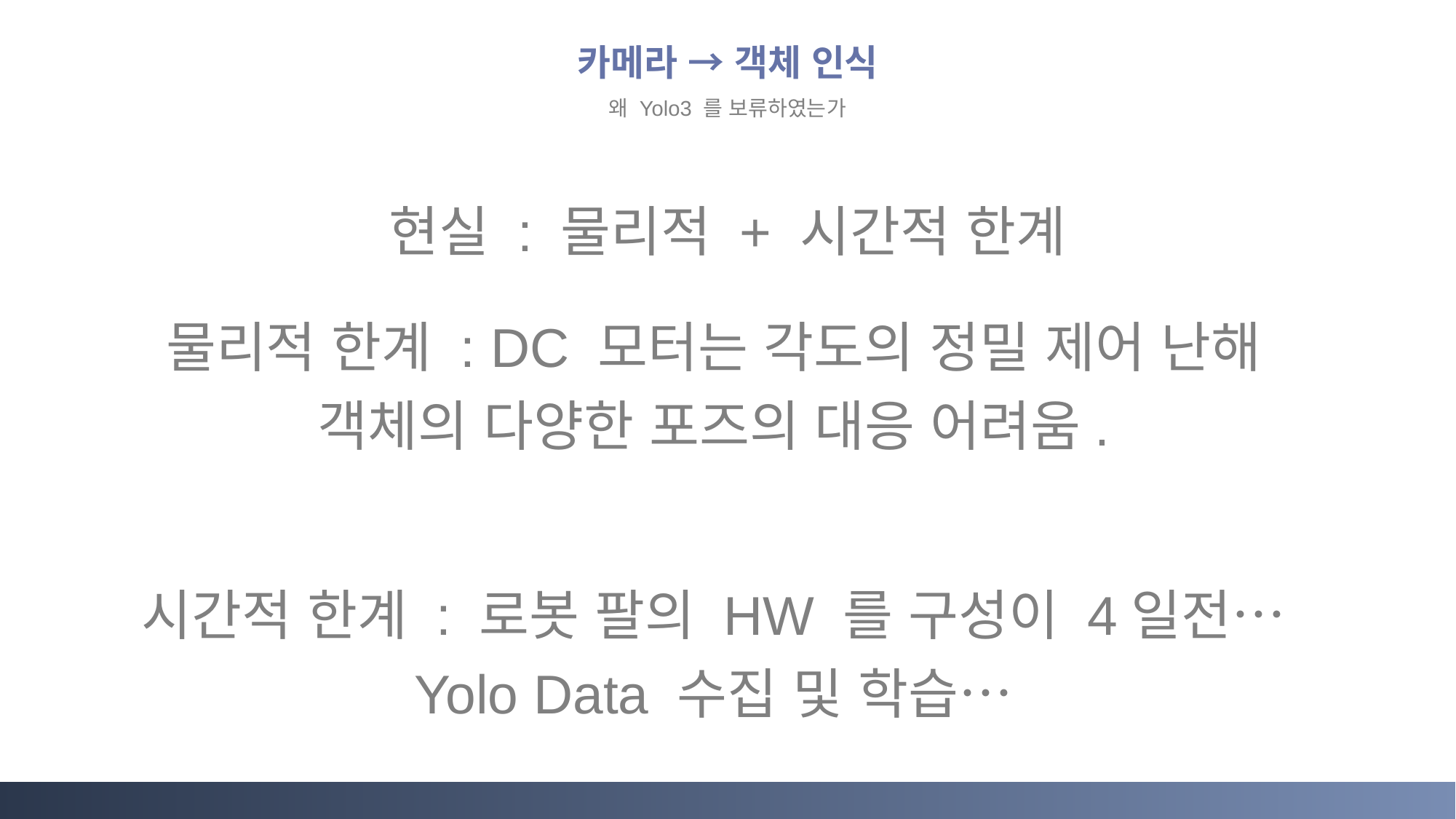

카메라 → 객체 인식
왜 Yolo3 를 보류하였는가
현실 : 물리적 + 시간적 한계
물리적 한계 : DC 모터는 각도의 정밀 제어 난해
객체의 다양한 포즈의 대응 어려움.
시간적 한계 : 로봇 팔의 HW 를 구성이 4일전…
Yolo Data 수집 및 학습…